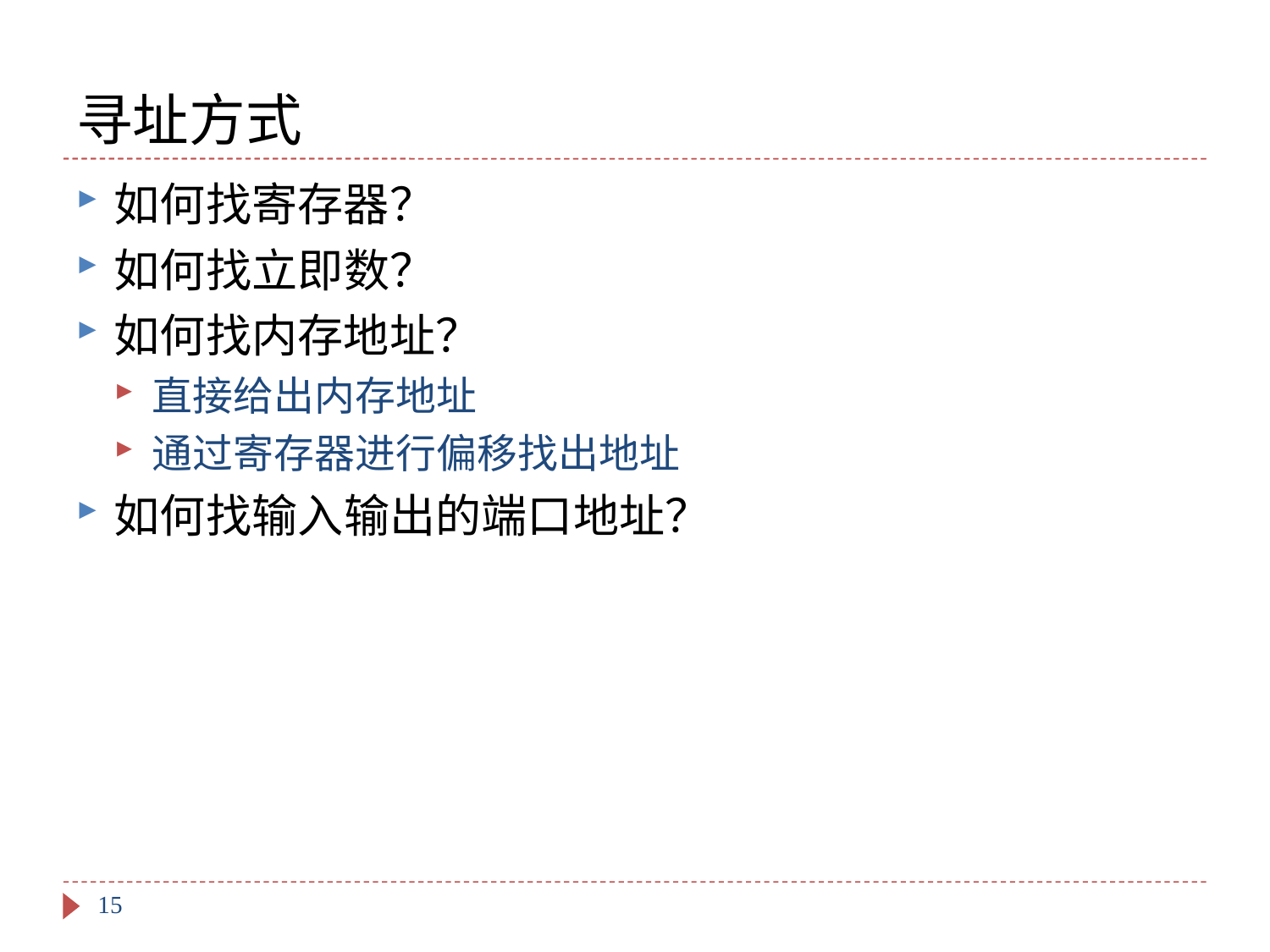

# 寻址方式
如何找寄存器？
如何找立即数？
如何找内存地址？
直接给出内存地址
通过寄存器进行偏移找出地址
如何找输入输出的端口地址？
15